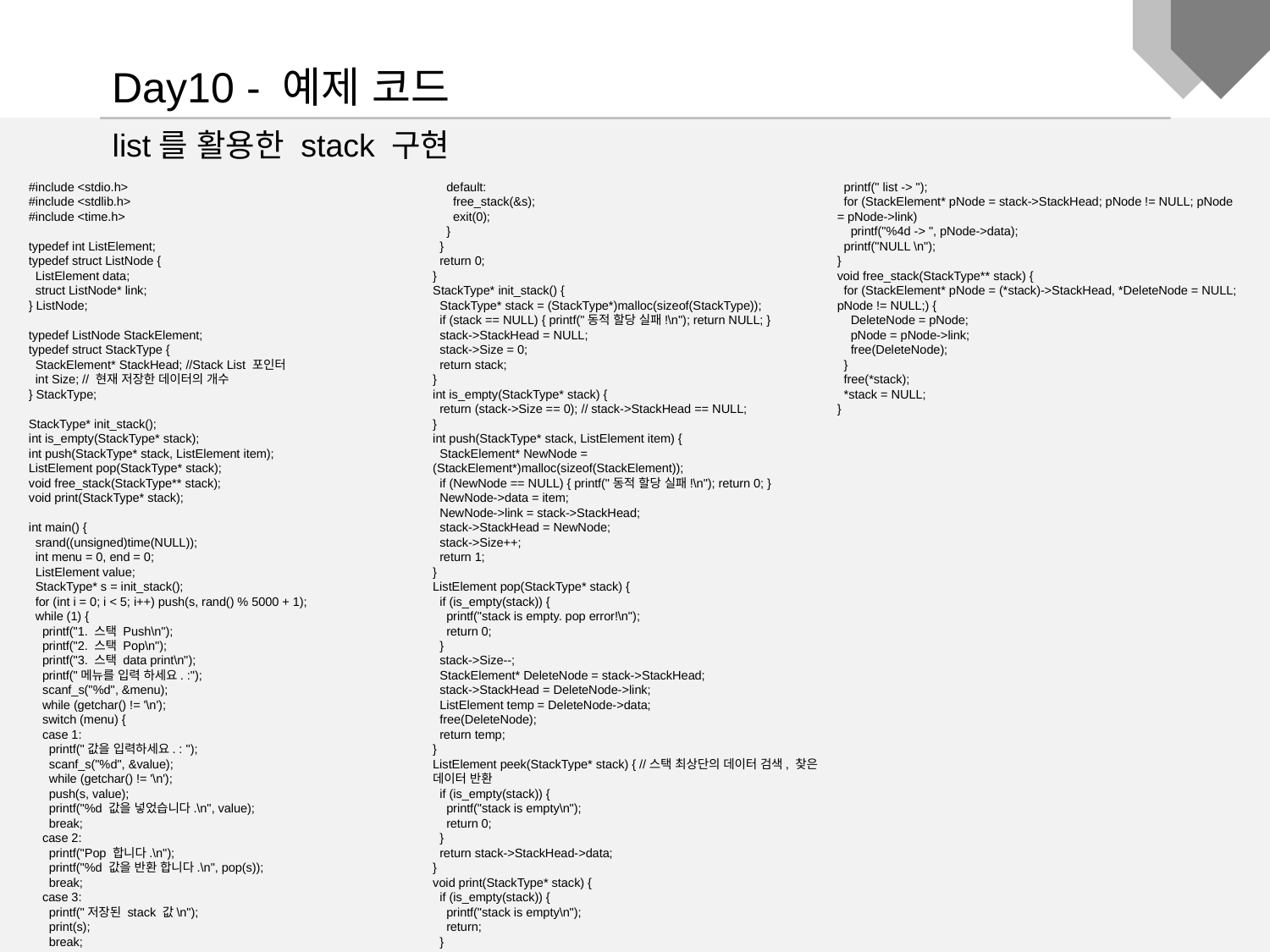

Day10 - 예제 코드
list를 활용한 stack 구현
#include <stdio.h>
#include <stdlib.h>
#include <time.h>

typedef int ListElement;
typedef struct ListNode {
  ListElement data;
  struct ListNode* link;
} ListNode;

typedef ListNode StackElement;
typedef struct StackType {
  StackElement* StackHead; //Stack List 포인터
  int Size; // 현재 저장한 데이터의 개수
} StackType;

StackType* init_stack();
int is_empty(StackType* stack);
int push(StackType* stack, ListElement item);
ListElement pop(StackType* stack);
void free_stack(StackType** stack);
void print(StackType* stack);

int main() {
  srand((unsigned)time(NULL));
  int menu = 0, end = 0;
  ListElement value;
  StackType* s = init_stack();
  for (int i = 0; i < 5; i++) push(s, rand() % 5000 + 1);
  while (1) {
    printf("1. 스택 Push\n");
    printf("2. 스택 Pop\n");
    printf("3. 스택 data print\n");
    printf("메뉴를 입력 하세요. :");
    scanf_s("%d", &menu);
    while (getchar() != '\n');
    switch (menu) {
    case 1:
      printf("값을 입력하세요. : ");
      scanf_s("%d", &value);
      while (getchar() != '\n');
      push(s, value);
      printf("%d 값을 넣었습니다.\n", value);
      break;
    case 2:
      printf("Pop 합니다.\n");
      printf("%d 값을 반환 합니다.\n", pop(s));
      break;
    case 3:
      printf("저장된 stack 값\n");
      print(s);
      break;
    default:
      free_stack(&s);
      exit(0);
    }
  }
  return 0;
}
StackType* init_stack() {
  StackType* stack = (StackType*)malloc(sizeof(StackType));
  if (stack == NULL) { printf("동적 할당 실패!\n"); return NULL; }
  stack->StackHead = NULL;
  stack->Size = 0;
  return stack;
}
int is_empty(StackType* stack) {
  return (stack->Size == 0); // stack->StackHead == NULL;
}
int push(StackType* stack, ListElement item) {
  StackElement* NewNode = (StackElement*)malloc(sizeof(StackElement));
  if (NewNode == NULL) { printf("동적 할당 실패!\n"); return 0; }
  NewNode->data = item;
  NewNode->link = stack->StackHead;
  stack->StackHead = NewNode;
  stack->Size++;
  return 1;
}
ListElement pop(StackType* stack) {
  if (is_empty(stack)) {
    printf("stack is empty. pop error!\n");
    return 0;
  }
  stack->Size--;
  StackElement* DeleteNode = stack->StackHead;
  stack->StackHead = DeleteNode->link;
  ListElement temp = DeleteNode->data;
  free(DeleteNode);
  return temp;
}
ListElement peek(StackType* stack) { //스택 최상단의 데이터 검색, 찾은 데이터 반환
  if (is_empty(stack)) {
    printf("stack is empty\n");
    return 0;
  }
  return stack->StackHead->data;
}
void print(StackType* stack) {
  if (is_empty(stack)) {
    printf("stack is empty\n");
    return;
  }
  printf(" list -> ");
  for (StackElement* pNode = stack->StackHead; pNode != NULL; pNode = pNode->link)
    printf("%4d -> ", pNode->data);
  printf("NULL \n");
}
void free_stack(StackType** stack) {
  for (StackElement* pNode = (*stack)->StackHead, *DeleteNode = NULL; pNode != NULL;) {
    DeleteNode = pNode;
    pNode = pNode->link;
    free(DeleteNode);
  }
  free(*stack);
  *stack = NULL;
}